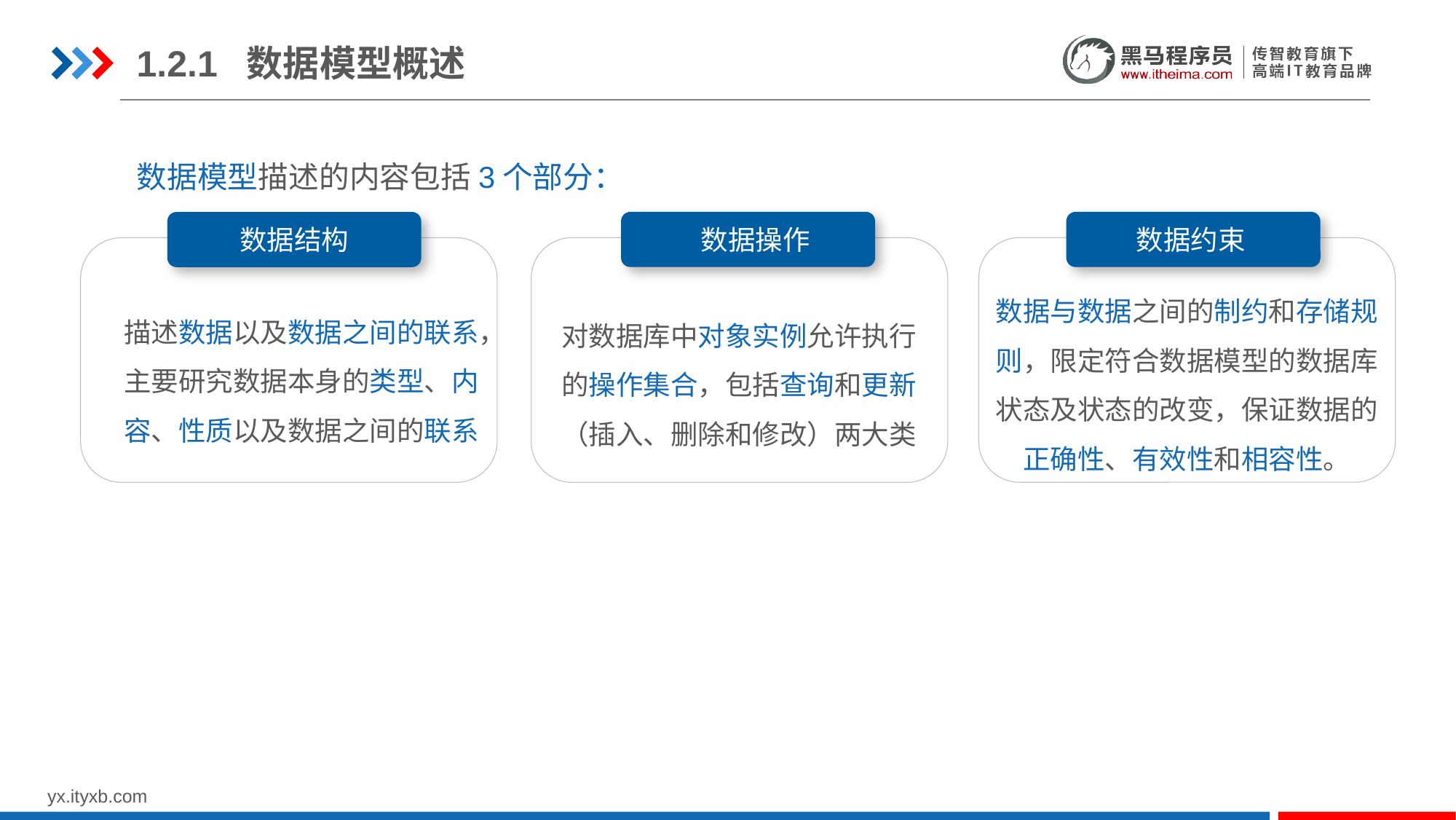

1.2.1  数据模型概述
数据模型描述的内容包括3个部分：

数据结构
数据约束
数据操作

描述数据以及数据之间的联系，主要研究数据本身的类型、内容、性质以及数据之间的联系
对数据库中对象实例允许执行的操作集合，包括查询和更新（插入、删除和修改）两大类
数据与数据之间的制约和存储规则，限定符合数据模型的数据库状态及状态的改变，保证数据的正确性、有效性和相容性。